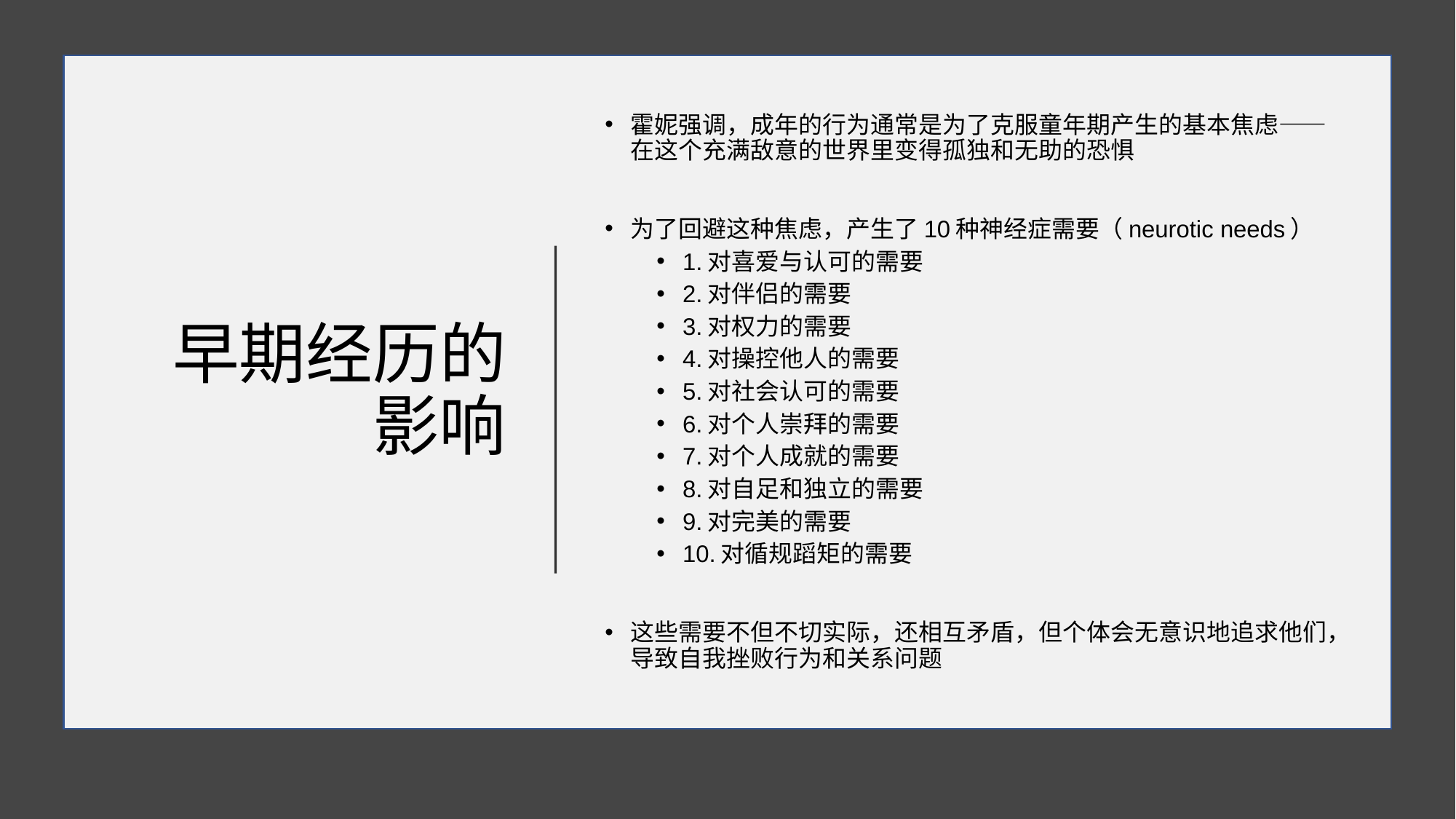

# 早期经历的影响
霍妮强调，成年的行为通常是为了克服童年期产生的基本焦虑——在这个充满敌意的世界里变得孤独和无助的恐惧

为了回避这种焦虑，产生了10种神经症需要（neurotic needs）
1.对喜爱与认可的需要
2.对伴侣的需要
3.对权力的需要
4.对操控他人的需要
5.对社会认可的需要
6.对个人崇拜的需要
7.对个人成就的需要
8.对自足和独立的需要
9.对完美的需要
10.对循规蹈矩的需要

这些需要不但不切实际，还相互矛盾，但个体会无意识地追求他们，导致自我挫败行为和关系问题